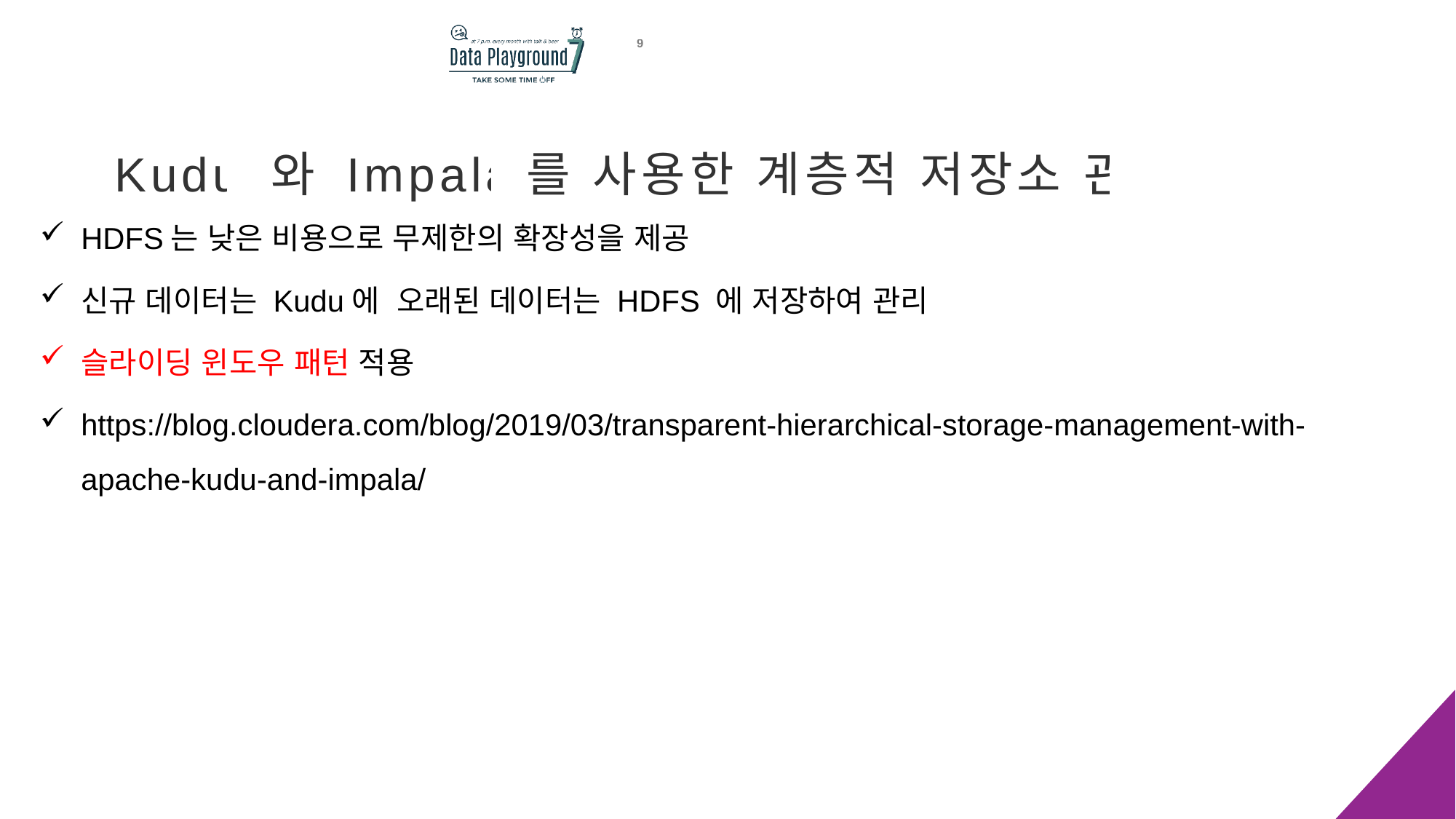

9
Kudu 와 Impala를 사용한 계층적 저장소 관리
HDFS는 낮은 비용으로 무제한의 확장성을 제공
신규 데이터는 Kudu에  오래된 데이터는 HDFS 에 저장하여 관리
슬라이딩 윈도우 패턴 적용
https://blog.cloudera.com/blog/2019/03/transparent-hierarchical-storage-management-with-apache-kudu-and-impala/